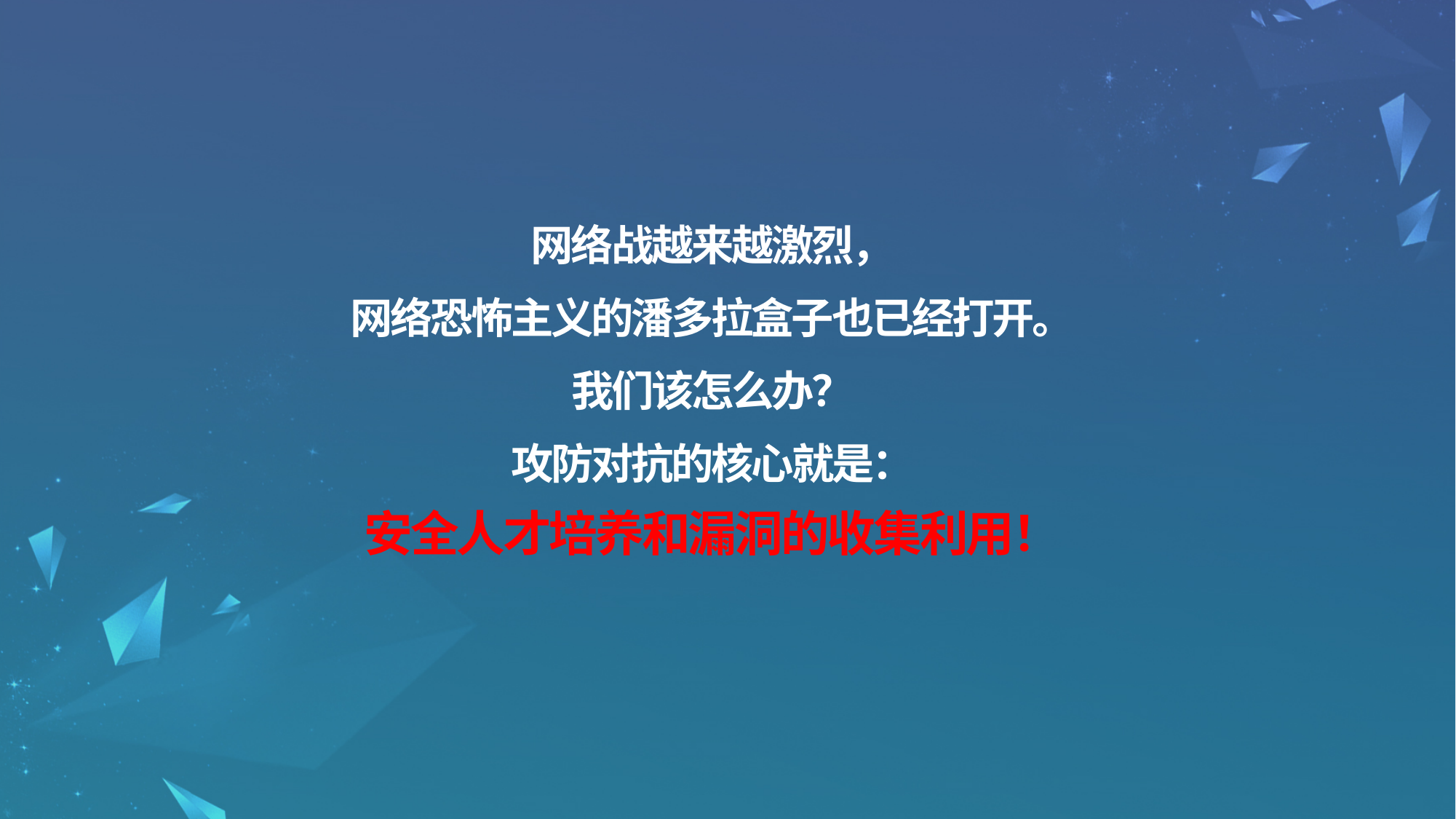

网络战越来越激烈，
网络恐怖主义的潘多拉盒子也已经打开。
我们该怎么办？
攻防对抗的核心就是：
安全人才培养和漏洞的收集利用！